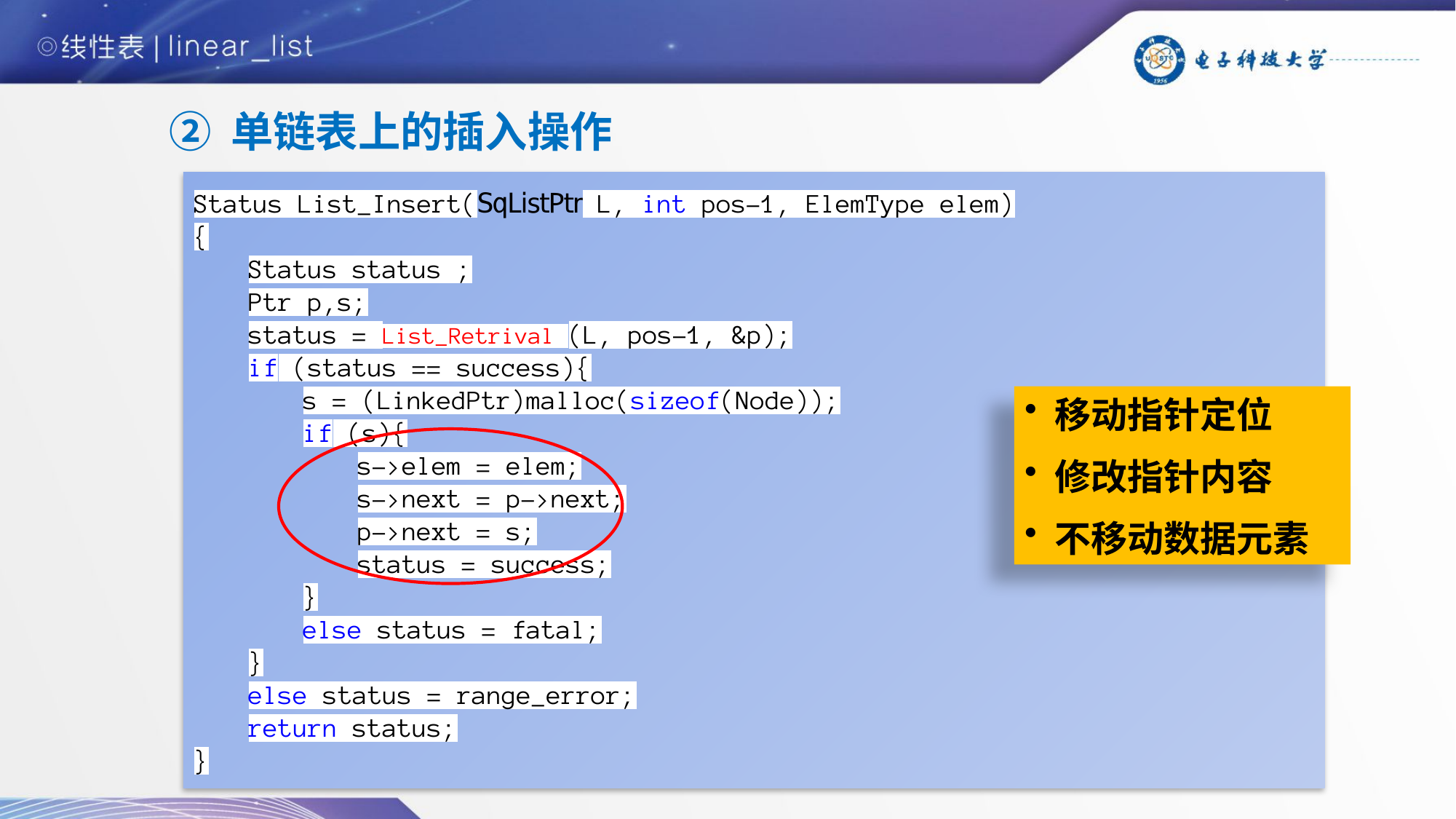

② 单链表上的插入操作
Status List_Insert(SqListPtr L, int pos-1, ElemType elem)
{
Status status ;
Ptr p,s;
status = List_Retrival (L, pos-1, &p);
if (status == success){
s = (LinkedPtr)malloc(sizeof(Node));
if (s){
s->elem = elem;
s->next = p->next;
p->next = s;
status = success;
}
else status = fatal;
}
else status = range_error;
return status;
}
算法思路：
1.找到第pos-1个结点；若存在继续2。
2.申请、填装新结点，并将新结点插入。
 移动指针定位
 修改指针内容
 不移动数据元素